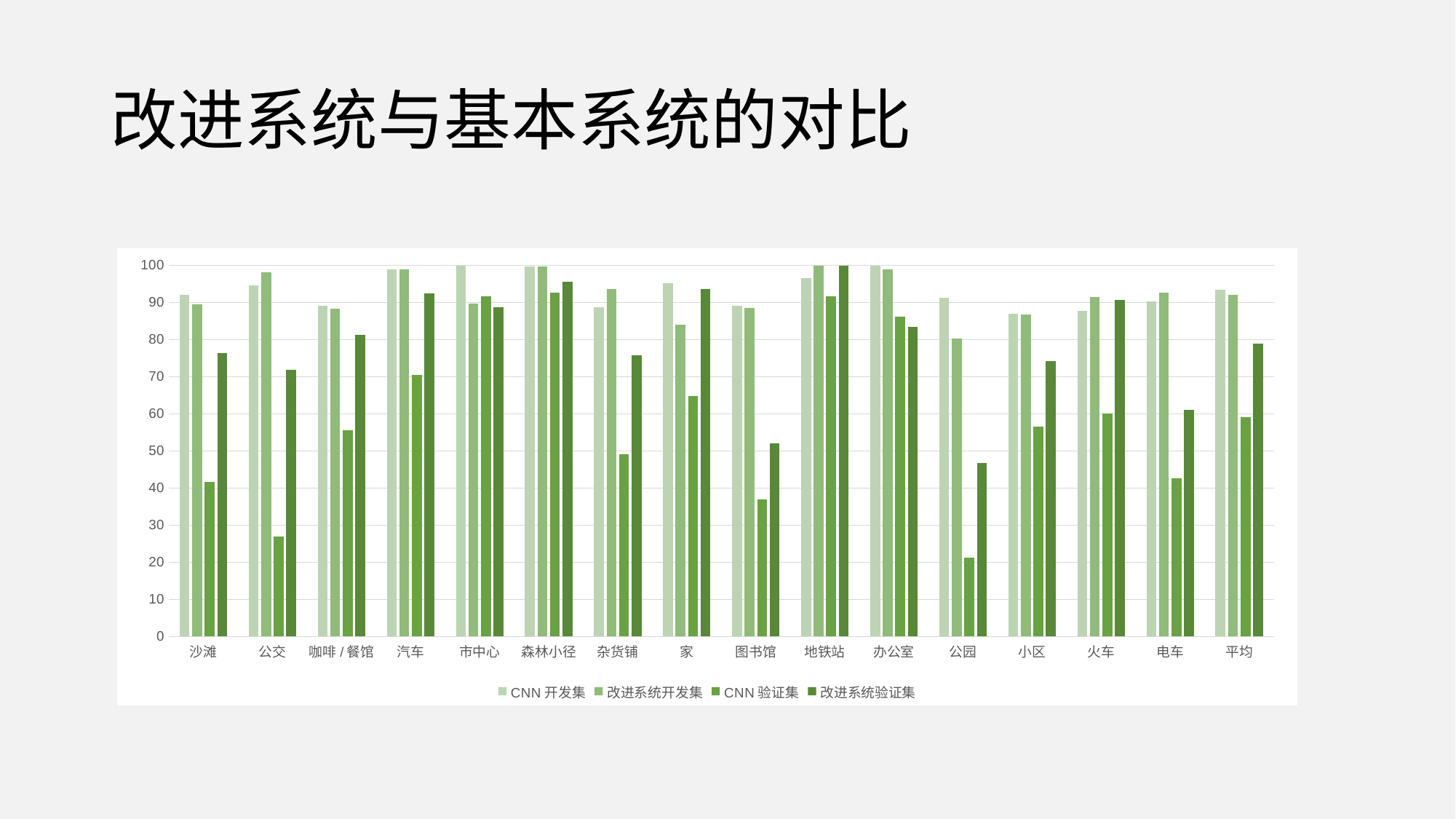

# 改进系统与基本系统的对比

### Chart

| Category | CNN开发集 | 改进系统开发集 | CNN验证集 | 改进系统验证集 |
|---|---|---|---|---|
| 沙滩 | 92.0 | 89.6 | 41.7 | 76.3 |
| 公交 | 94.6 | 98.2 | 26.9 | 71.9 |
| 咖啡/餐馆 | 89.1 | 88.3 | 55.6 | 81.2 |
| 汽车 | 99.0 | 99.0 | 70.4 | 92.4 |
| 市中心 | 100.0 | 89.7 | 91.7 | 88.7 |
| 森林小径 | 99.7 | 99.8 | 92.6 | 95.5 |
| 杂货铺 | 88.8 | 93.6 | 49.1 | 75.8 |
| 家 | 95.2 | 84.1 | 64.8 | 93.6 |
| 图书馆 | 89.1 | 88.5 | 37.0 | 52.1 |
| 地铁站 | 96.5 | 100.0 | 91.7 | 100.0 |
| 办公室 | 100.0 | 98.9 | 86.1 | 83.4 |
| 公园 | 91.3 | 80.3 | 21.3 | 46.8 |
| 小区 | 86.9 | 86.8 | 56.5 | 74.3 |
| 火车 | 87.8 | 91.4 | 60.2 | 90.6 |
| 电车 | 90.4 | 92.7 | 42.6 | 61.0 |
| 平均 | 93.4 | 92.1 | 59.2 | 78.9 |